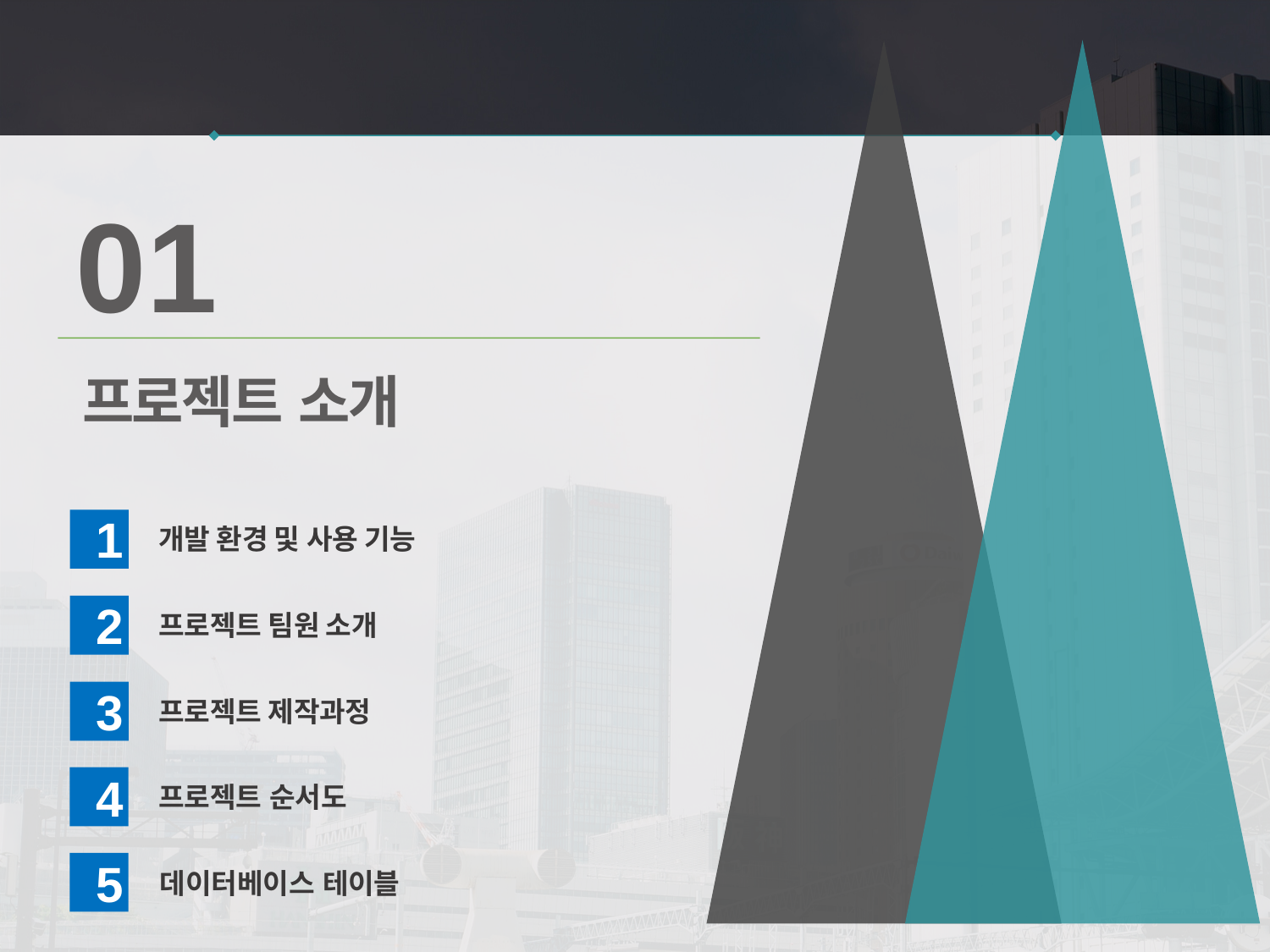

01

프로젝트 소개
1

개발 환경 및 사용 기능
2

프로젝트 팀원 소개
3

프로젝트 제작과정
4

프로젝트 순서도
5

데이터베이스 테이블